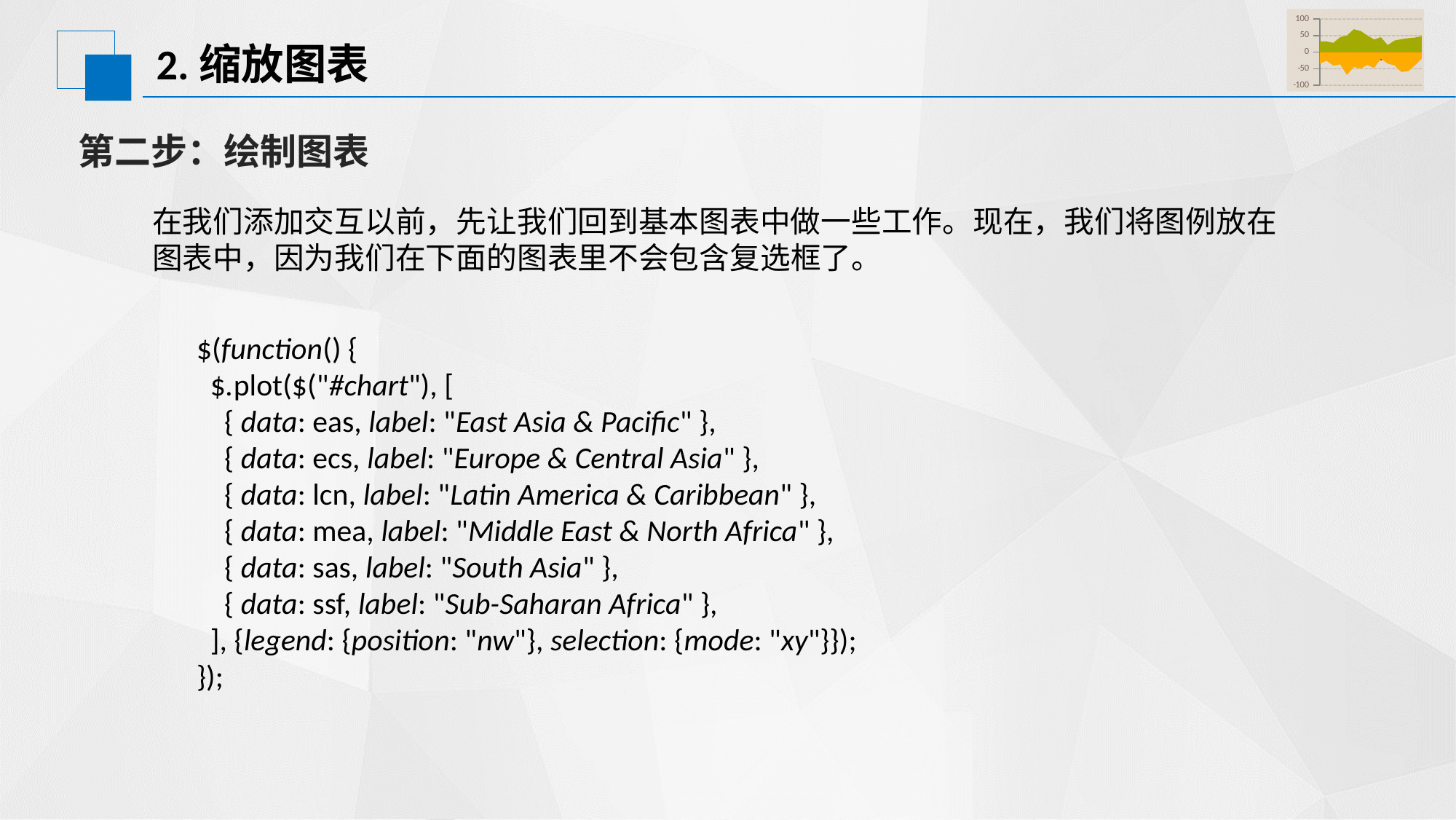

### Chart

| Category | 系列 1 | 系列 2 | 系列 3 | 系列 4 |
|---|---|---|---|---|
| 37261 | 32.0 | 12.0 | -35.0 | -12.0 |
| 37262 | 32.0 | 12.0 | -26.0 | -18.0 |
| 37263 | 28.0 | 12.0 | -41.0 | -32.0 |
| 37264 | 45.0 | 21.0 | -37.0 | -20.0 |
| 37265 | 50.0 | 28.0 | -69.0 | -21.0 |
| 37266 | 69.0 | 30.0 | -45.0 | -24.0 |
| 37267 | 64.0 | 21.0 | -50.0 | -42.0 |
| 37268 | 50.0 | 42.0 | -39.0 | -30.0 |
| 37269 | 38.0 | 29.0 | -48.0 | -16.0 |
| 37270 | 45.0 | 30.0 | -20.0 | -25.0 |
| 37271 | 21.0 | 14.0 | -35.0 | -19.0 |
| 37272 | 35.0 | 15.0 | -40.0 | -17.0 |
| 37273 | 39.0 | 19.0 | -60.0 | -15.0 |
| 37274 | 42.0 | 25.0 | -58.0 | -12.0 |
| 37275 | 44.0 | 34.0 | -40.0 | -19.0 |
| 37276 | 48.0 | 36.0 | -20.0 | -16.0 |
# 2.缩放图表
第二步：绘制图表
在我们添加交互以前，先让我们回到基本图表中做一些工作。现在，我们将图例放在图表中，因为我们在下面的图表里不会包含复选框了。
      $(function() {
        $.plot($("#chart"), [
          { data: eas, label: "East Asia & Pacific" },
          { data: ecs, label: "Europe & Central Asia" },
          { data: lcn, label: "Latin America & Caribbean" },
          { data: mea, label: "Middle East & North Africa" },
          { data: sas, label: "South Asia" },
          { data: ssf, label: "Sub-Saharan Africa" },
        ], {legend: {position: "nw"}, selection: {mode: "xy"}});
      });